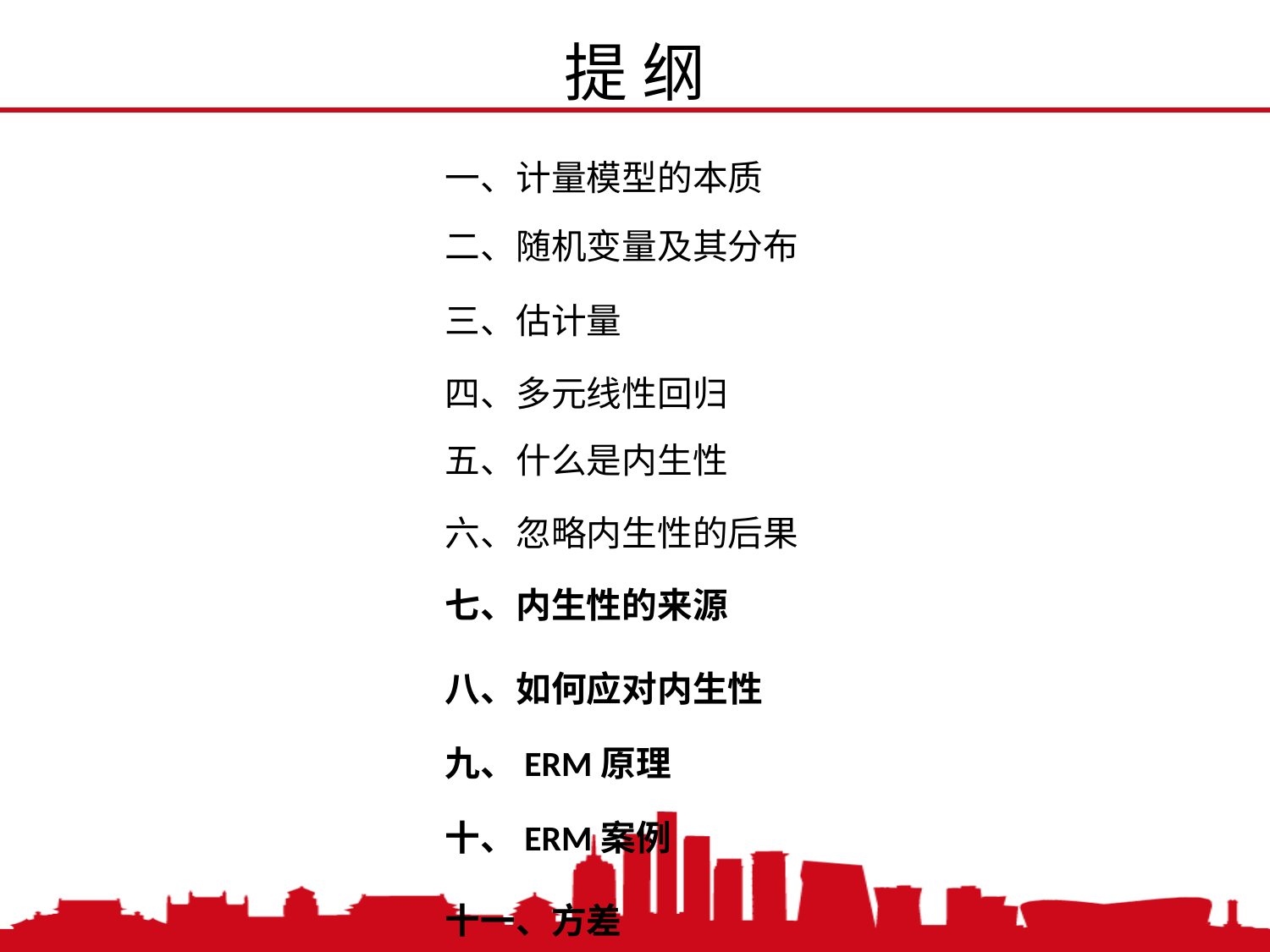

提 纲
一、计量模型的本质
二、随机变量及其分布
三、估计量
四、多元线性回归
五、什么是内生性
六、忽略内生性的后果
七、内生性的来源
八、如何应对内生性
九、ERM原理
十、ERM案例
十一、方差